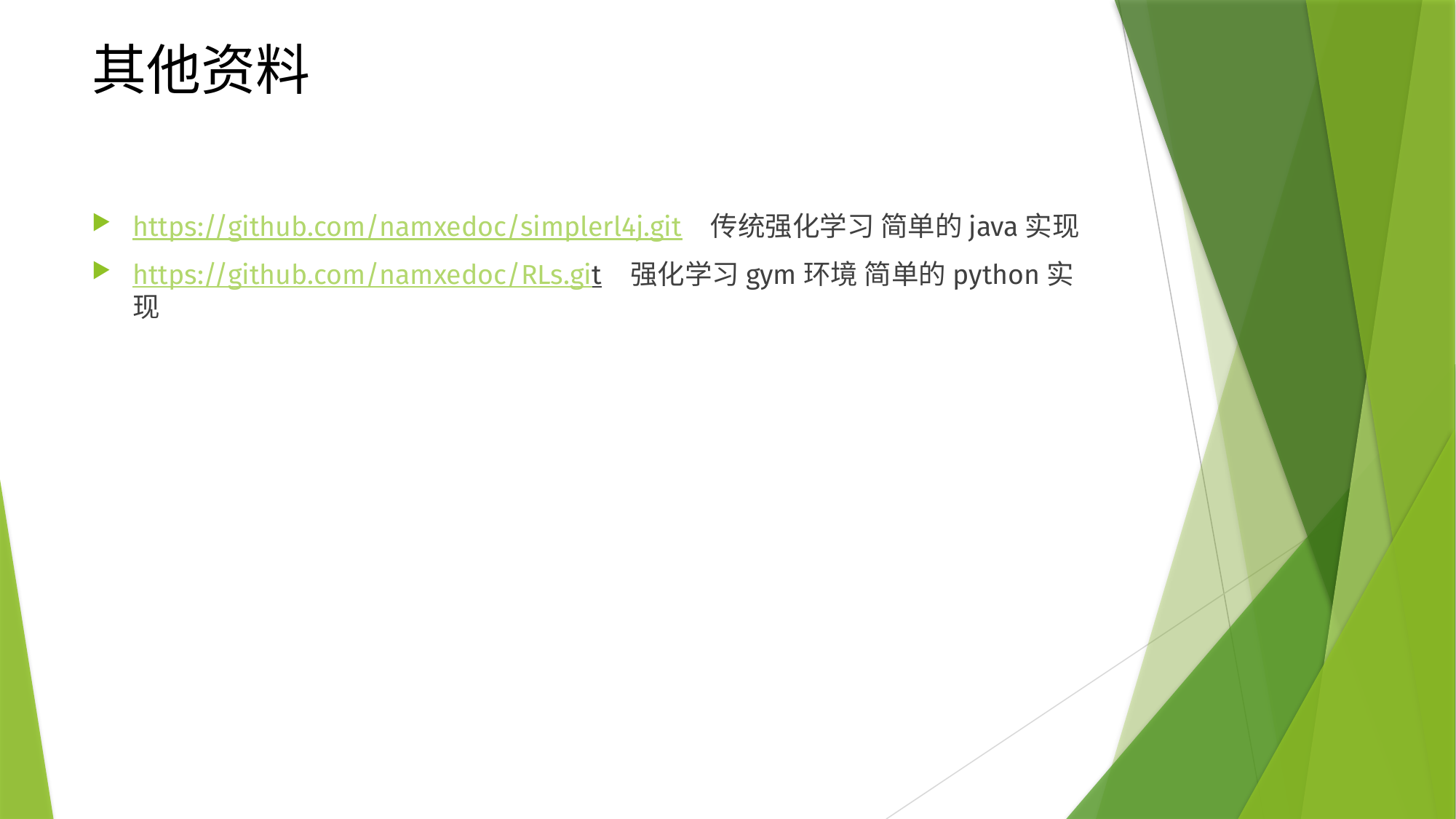

# 其他资料
https://github.com/namxedoc/simplerl4j.git   传统强化学习 简单的java实现
https://github.com/namxedoc/RLs.git   强化学习gym环境 简单的python实现